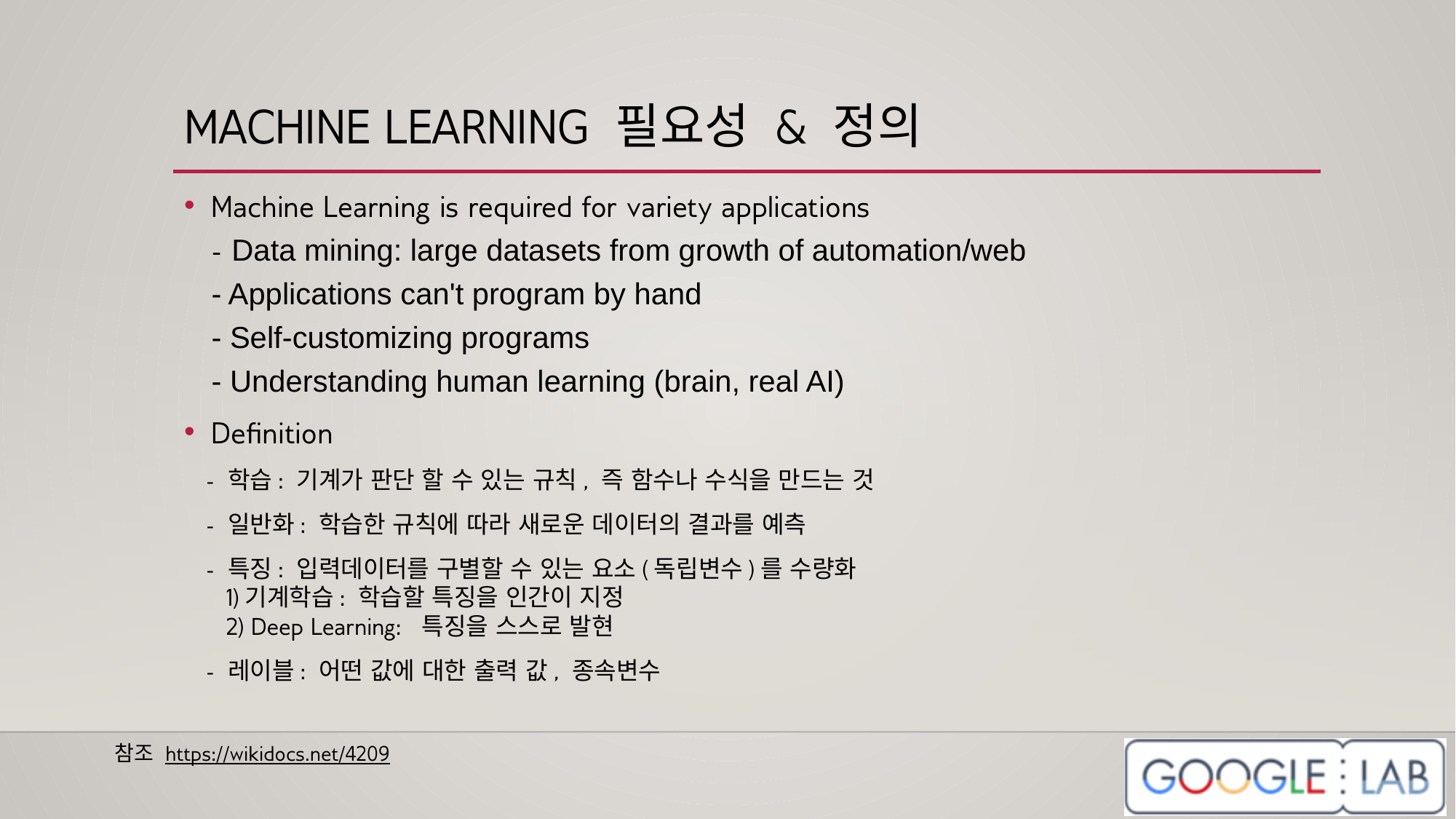

# MACHINE LEARNING 필요성 & 정의
Machine Learning is required for variety applications
- Data mining: large datasets from growth of automation/web
- Applications can't program by hand
- Self-customizing programs
- Understanding human learning (brain, real AI)
Definition
- 학습: 기계가 판단 할 수 있는 규칙, 즉 함수나 수식을 만드는 것
- 일반화: 학습한 규칙에 따라 새로운 데이터의 결과를 예측
- 특징: 입력데이터를 구별할 수 있는 요소(독립변수)를 수량화
  1)기계학습: 학습할 특징을 인간이 지정
  2) Deep Learning:  특징을 스스로 발현
- 레이블: 어떤 값에 대한 출력 값, 종속변수

참조 https://wikidocs.net/4209